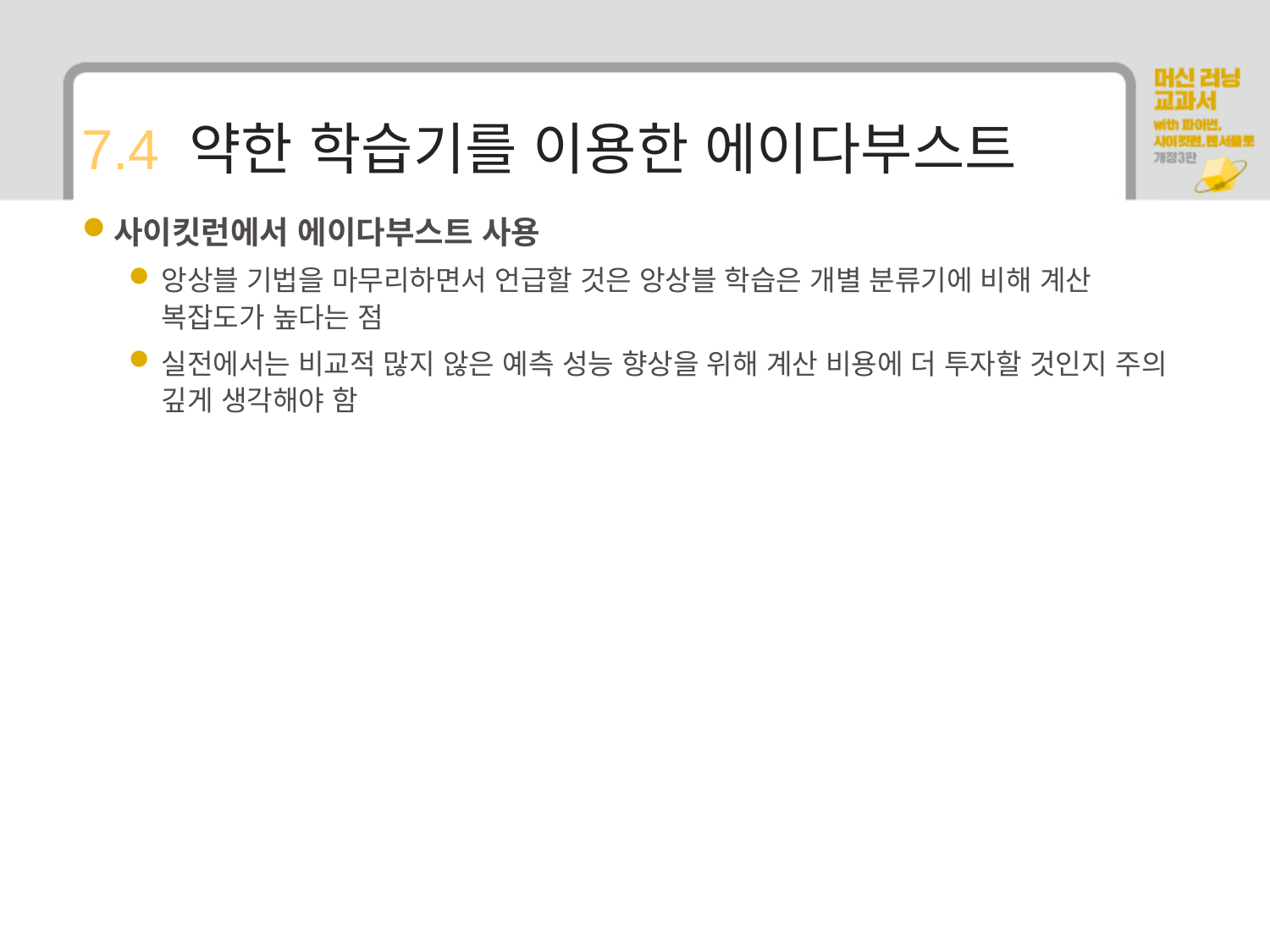

# 7.4 약한 학습기를 이용한 에이다부스트
사이킷런에서 에이다부스트 사용
앙상블 기법을 마무리하면서 언급할 것은 앙상블 학습은 개별 분류기에 비해 계산 복잡도가 높다는 점
실전에서는 비교적 많지 않은 예측 성능 향상을 위해 계산 비용에 더 투자할 것인지 주의 깊게 생각해야 함